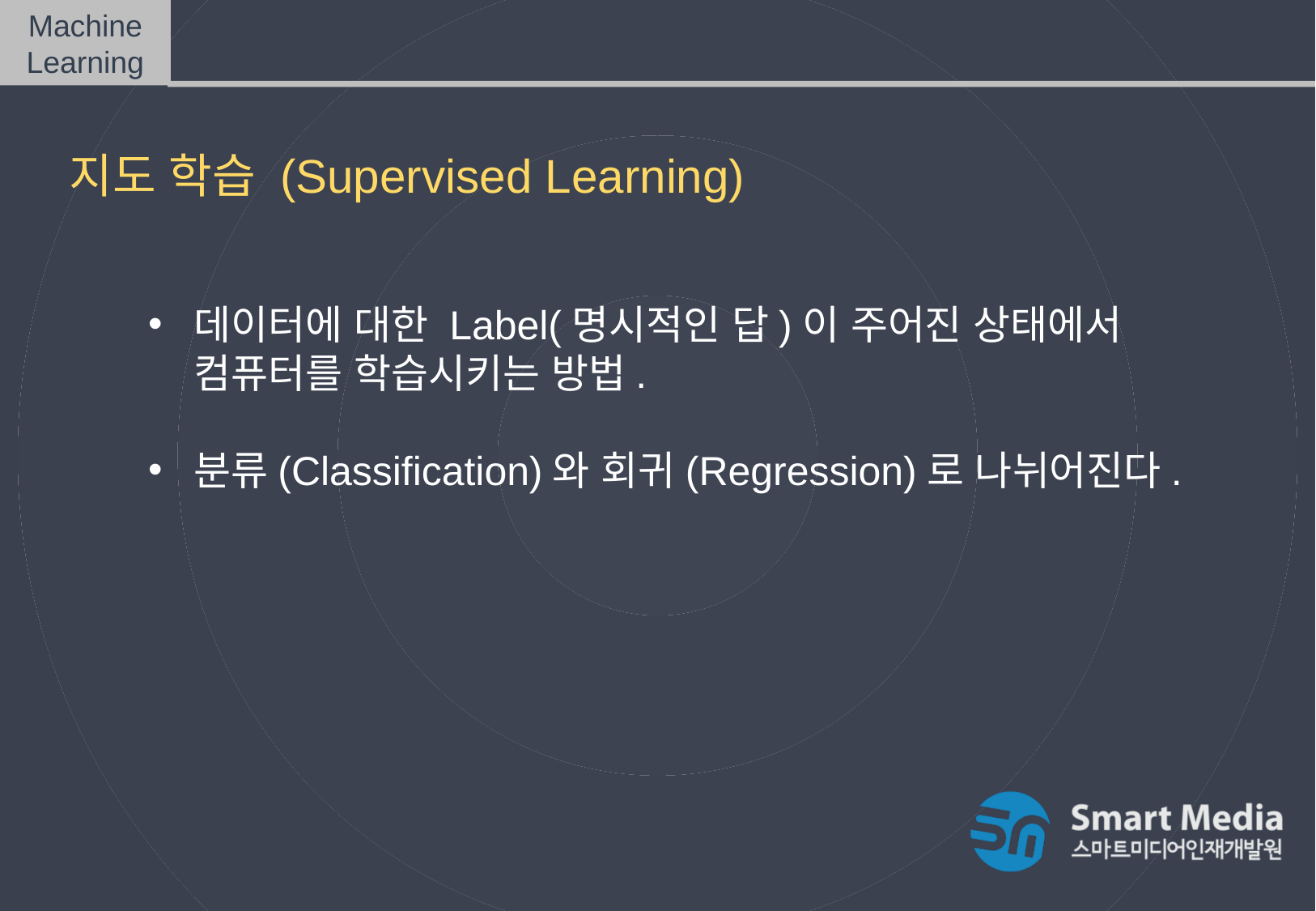

Machine Learning
머신러닝(Machine Learning) 종류

지도 학습 (Supervised Learning)
데이터에 대한 Label(명시적인 답)이 주어진 상태에서 컴퓨터를 학습시키는 방법.

분류(Classification)와 회귀(Regression)로 나뉘어진다.